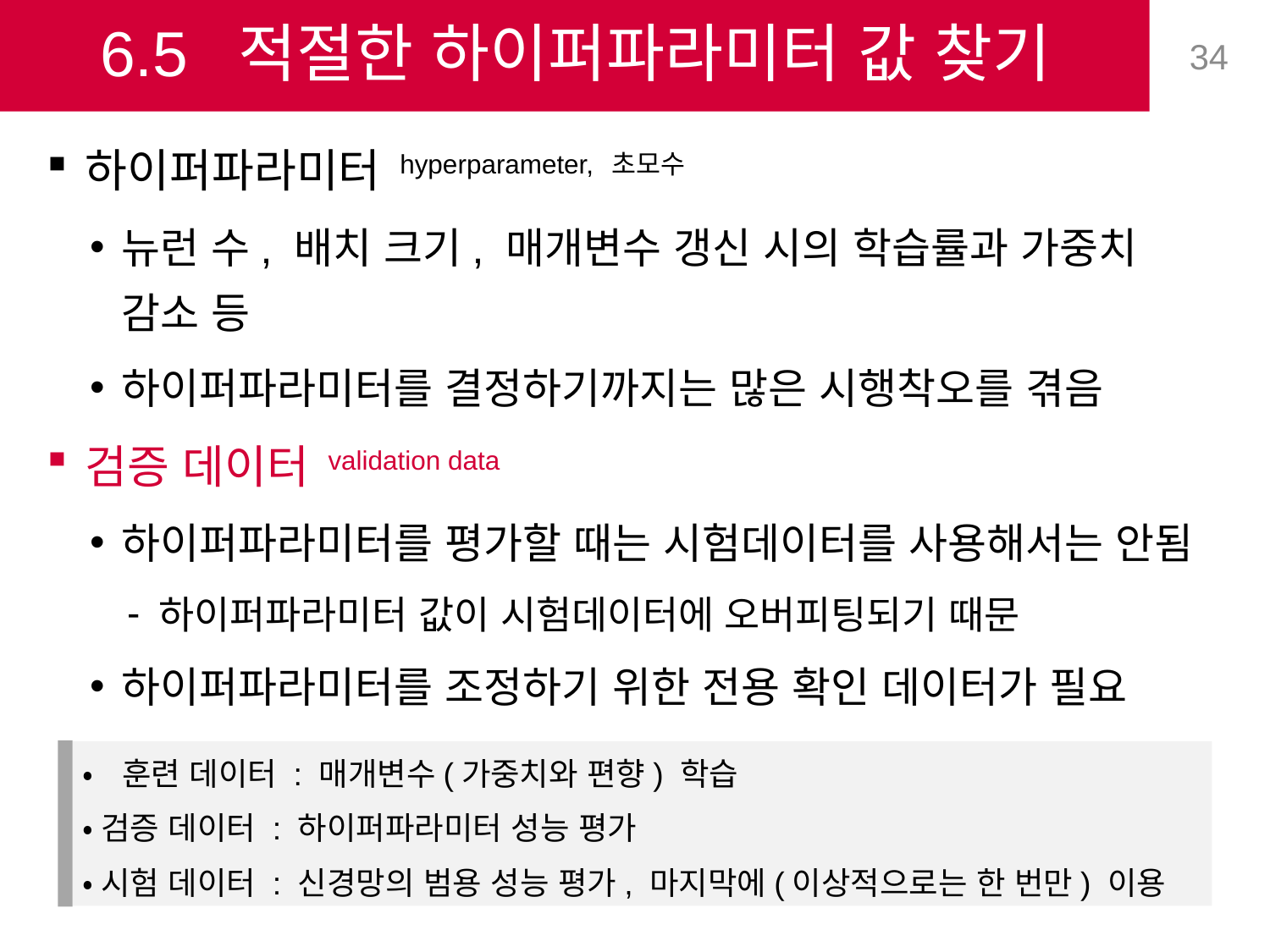

# 6.5  적절한 하이퍼파라미터 값 찾기
34
하이퍼파라미터 hyperparameter, 초모수
뉴런 수, 배치 크기, 매개변수 갱신 시의 학습률과 가중치 감소 등
하이퍼파라미터를 결정하기까지는 많은 시행착오를 겪음
검증 데이터 validation data
하이퍼파라미터를 평가할 때는 시험데이터를 사용해서는 안됨
하이퍼파라미터 값이 시험데이터에 오버피팅되기 때문
하이퍼파라미터를 조정하기 위한 전용 확인 데이터가 필요
훈련데이터를 20% 정도로 나누어 사용

•훈련 데이터 : 매개변수(가중치와 편향) 학습
•검증 데이터 : 하이퍼파라미터 성능 평가
•시험 데이터 : 신경망의 범용 성능 평가, 마지막에(이상적으로는 한 번만) 이용